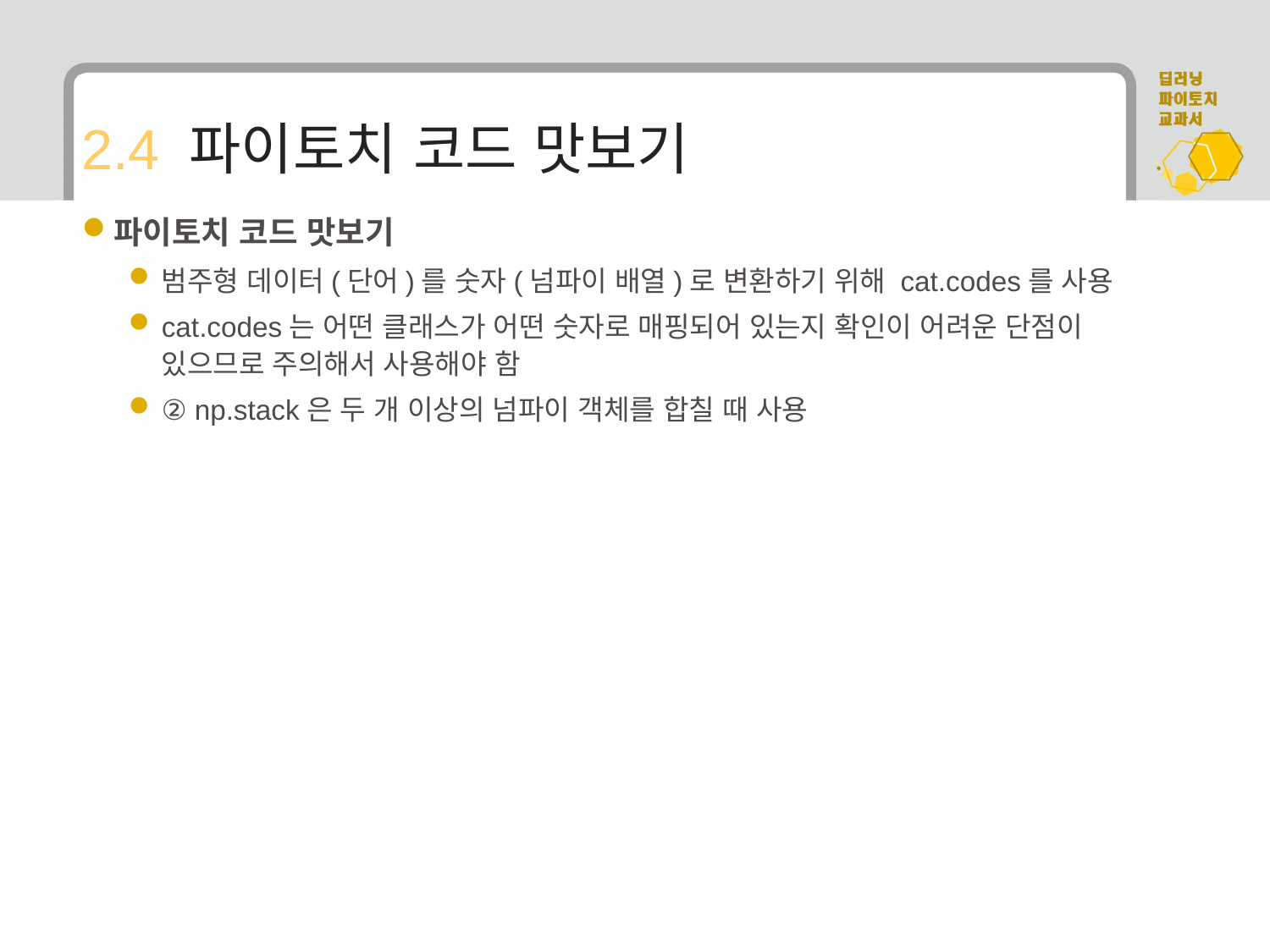

# 2.4 파이토치 코드 맛보기
파이토치 코드 맛보기
범주형 데이터(단어)를 숫자(넘파이 배열)로 변환하기 위해 cat.codes를 사용
cat.codes는 어떤 클래스가 어떤 숫자로 매핑되어 있는지 확인이 어려운 단점이 있으므로 주의해서 사용해야 함
② np.stack은 두 개 이상의 넘파이 객체를 합칠 때 사용